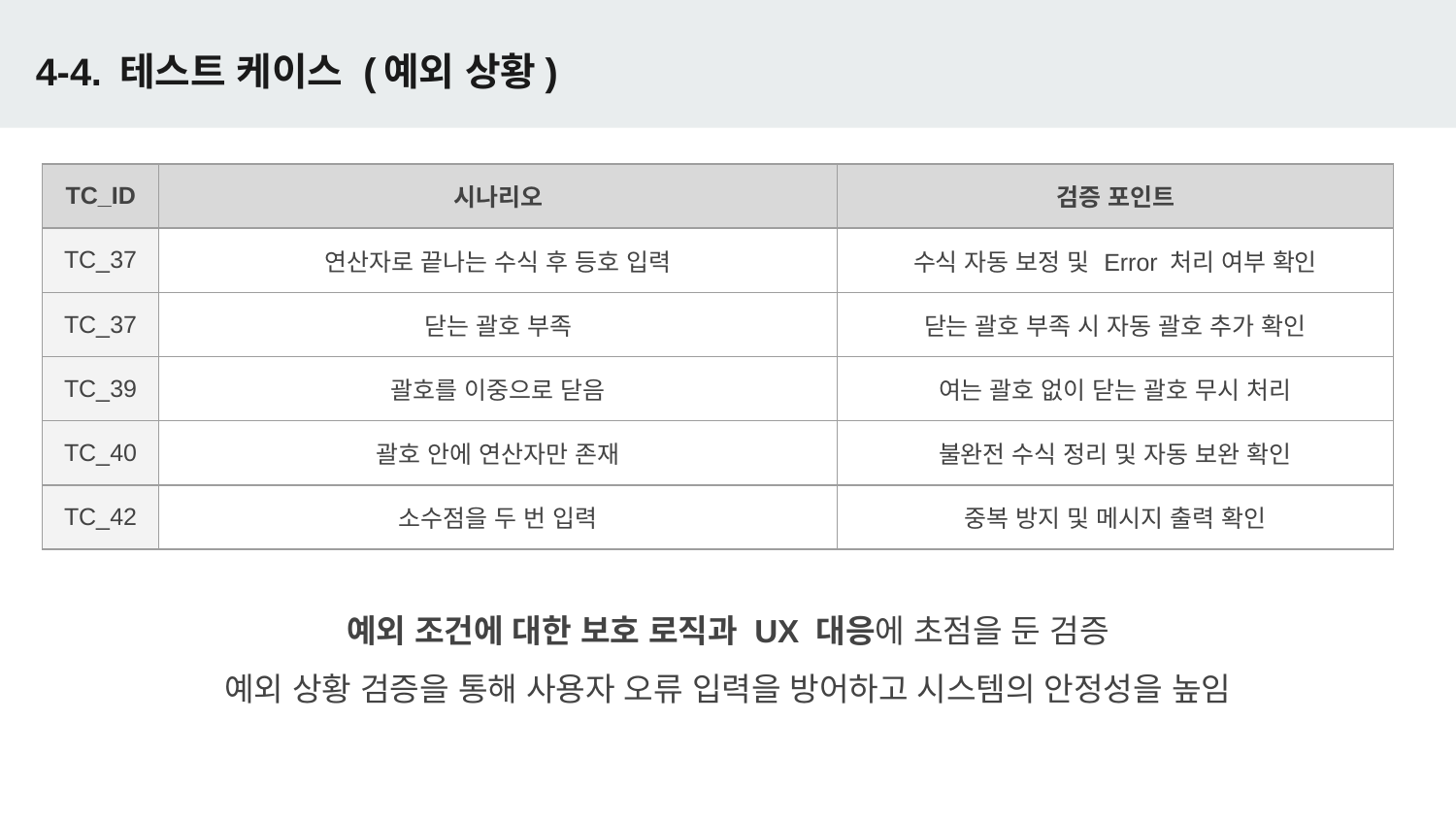

# 4-4. 테스트 케이스 (예외 상황)
| TC\_ID | 시나리오 | 검증 포인트 |
| --- | --- | --- |
| TC\_37 | 연산자로 끝나는 수식 후 등호 입력 | 수식 자동 보정 및 Error 처리 여부 확인 |
| TC\_37 | 닫는 괄호 부족 | 닫는 괄호 부족 시 자동 괄호 추가 확인 |
| TC\_39 | 괄호를 이중으로 닫음 | 여는 괄호 없이 닫는 괄호 무시 처리 |
| TC\_40 | 괄호 안에 연산자만 존재 | 불완전 수식 정리 및 자동 보완 확인 |
| TC\_42 | 소수점을 두 번 입력 | 중복 방지 및 메시지 출력 확인 |
예외 조건에 대한 보호 로직과 UX 대응에 초점을 둔 검증
예외 상황 검증을 통해 사용자 오류 입력을 방어하고 시스템의 안정성을 높임